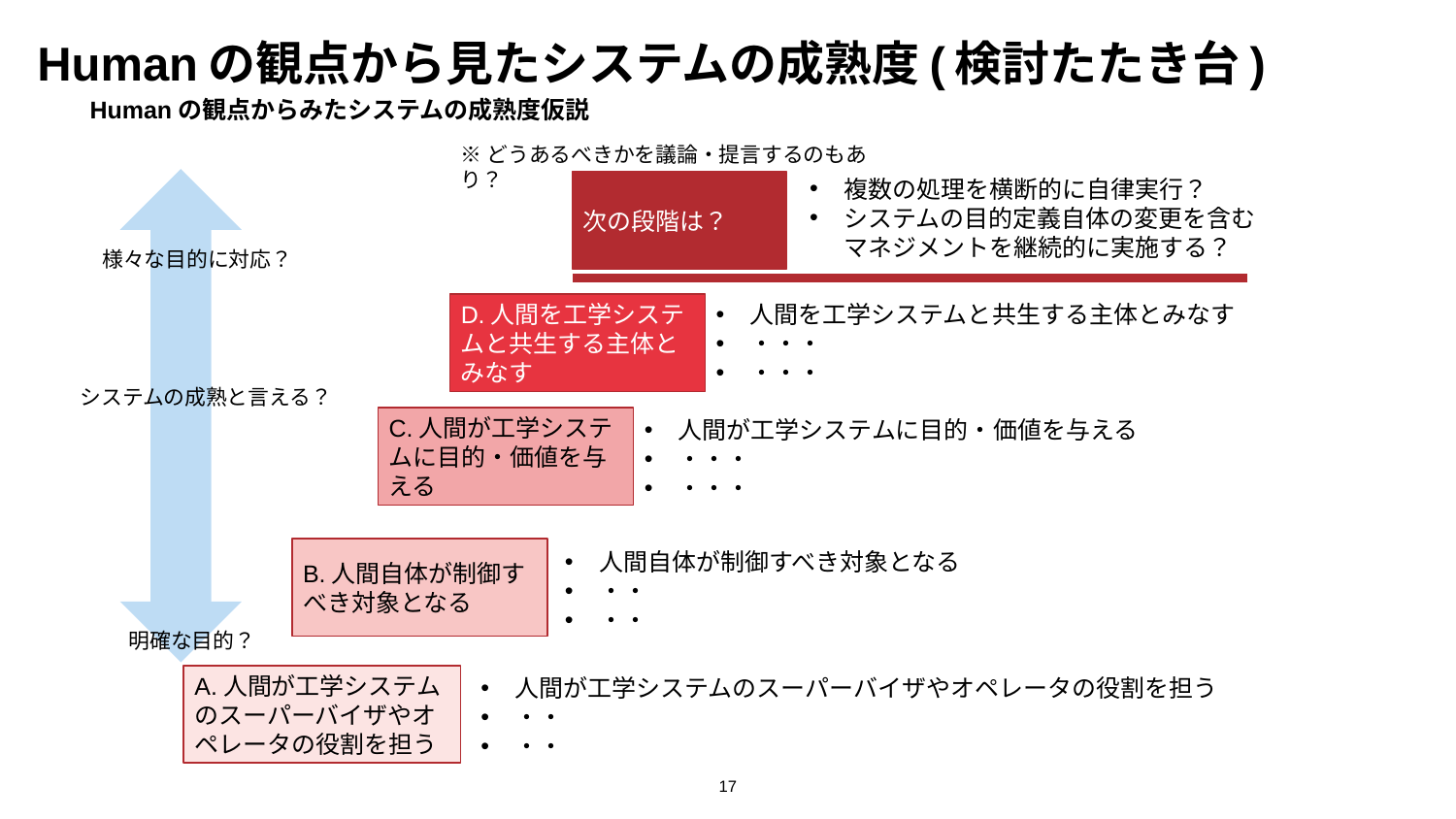

# Humanの観点から見たシステムの成熟度(検討たたき台)
Humanの観点からみたシステムの成熟度仮説
※どうあるべきかを議論・提言するのもあり？
複数の処理を横断的に自律実行？
システムの目的定義自体の変更を含むマネジメントを継続的に実施する？

次の段階は？
様々な目的に対応？
D.人間を工学システムと共生する主体とみなす
人間を工学システムと共生する主体とみなす
・・・
・・・
システムの成熟と言える？
C.人間が工学システムに目的・価値を与える
人間が工学システムに目的・価値を与える
・・・
・・・
B.人間自体が制御すべき対象となる
人間自体が制御すべき対象となる
・・
・・
明確な目的？
A.人間が工学システムのスーパーバイザやオペレータの役割を担う
人間が工学システムのスーパーバイザやオペレータの役割を担う
・・
・・
17